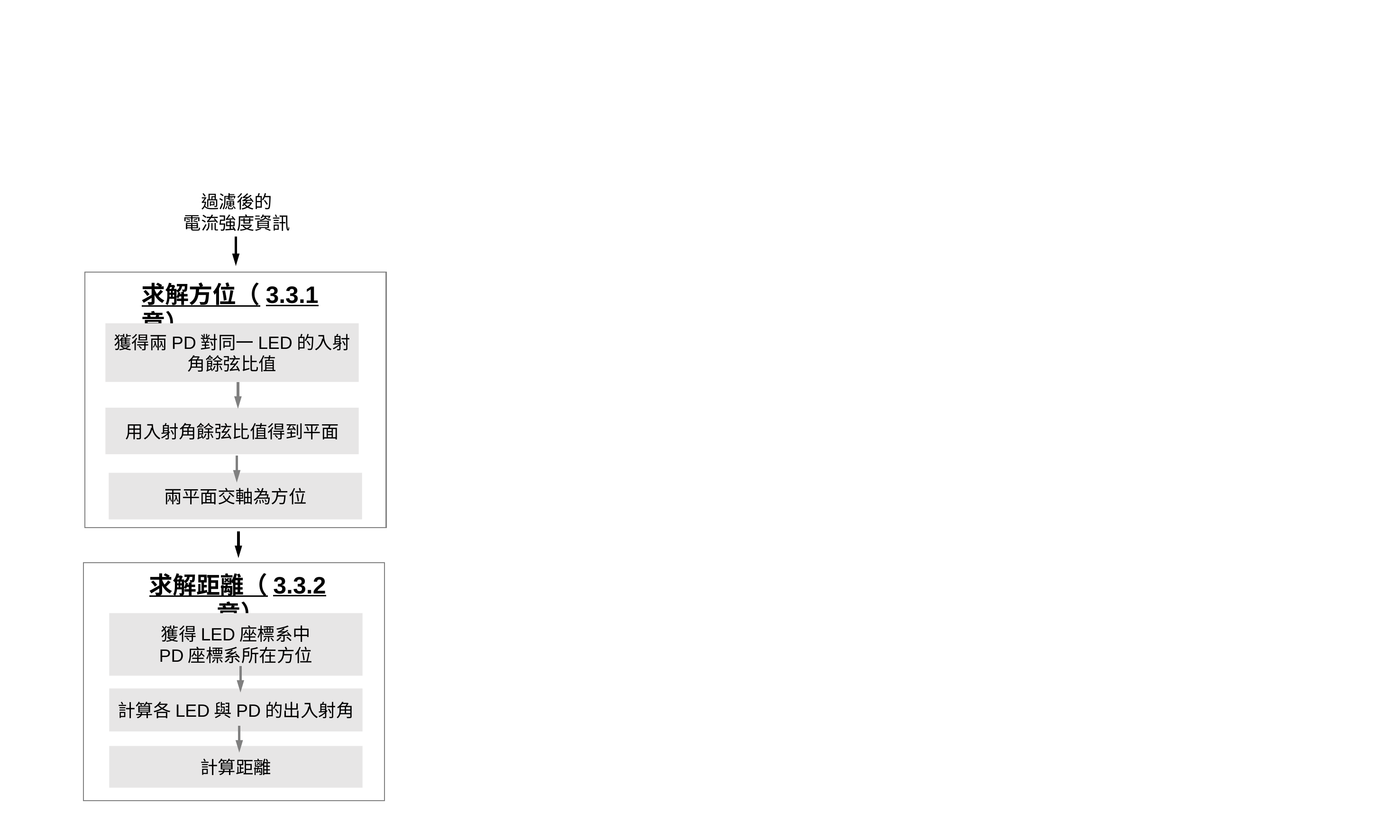

過濾後的
電流強度資訊

求解方位（3.3.1章）
獲得兩PD對同一LED的入射角餘弦比值
用入射角餘弦比值得到平面
兩平面交軸為方位

求解距離（3.3.2章）
獲得LED座標系中
PD座標系所在方位
計算各LED與PD的出入射角
計算距離